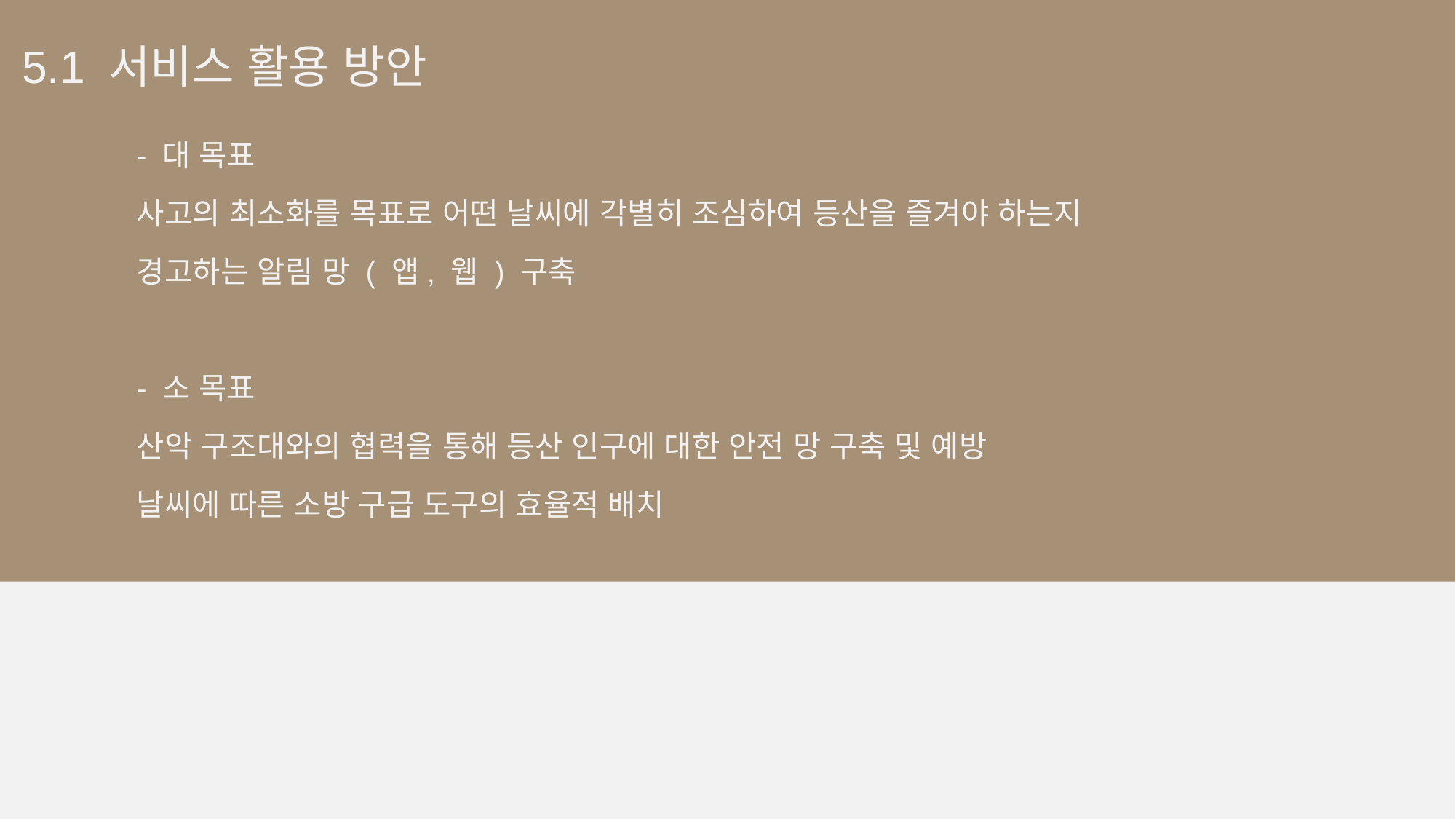

5.1 서비스 활용 방안
- 대 목표
사고의 최소화를 목표로 어떤 날씨에 각별히 조심하여 등산을 즐겨야 하는지
경고하는 알림 망 ( 앱, 웹 ) 구축

- 소 목표
산악 구조대와의 협력을 통해 등산 인구에 대한 안전 망 구축 및 예방
날씨에 따른 소방 구급 도구의 효율적 배치